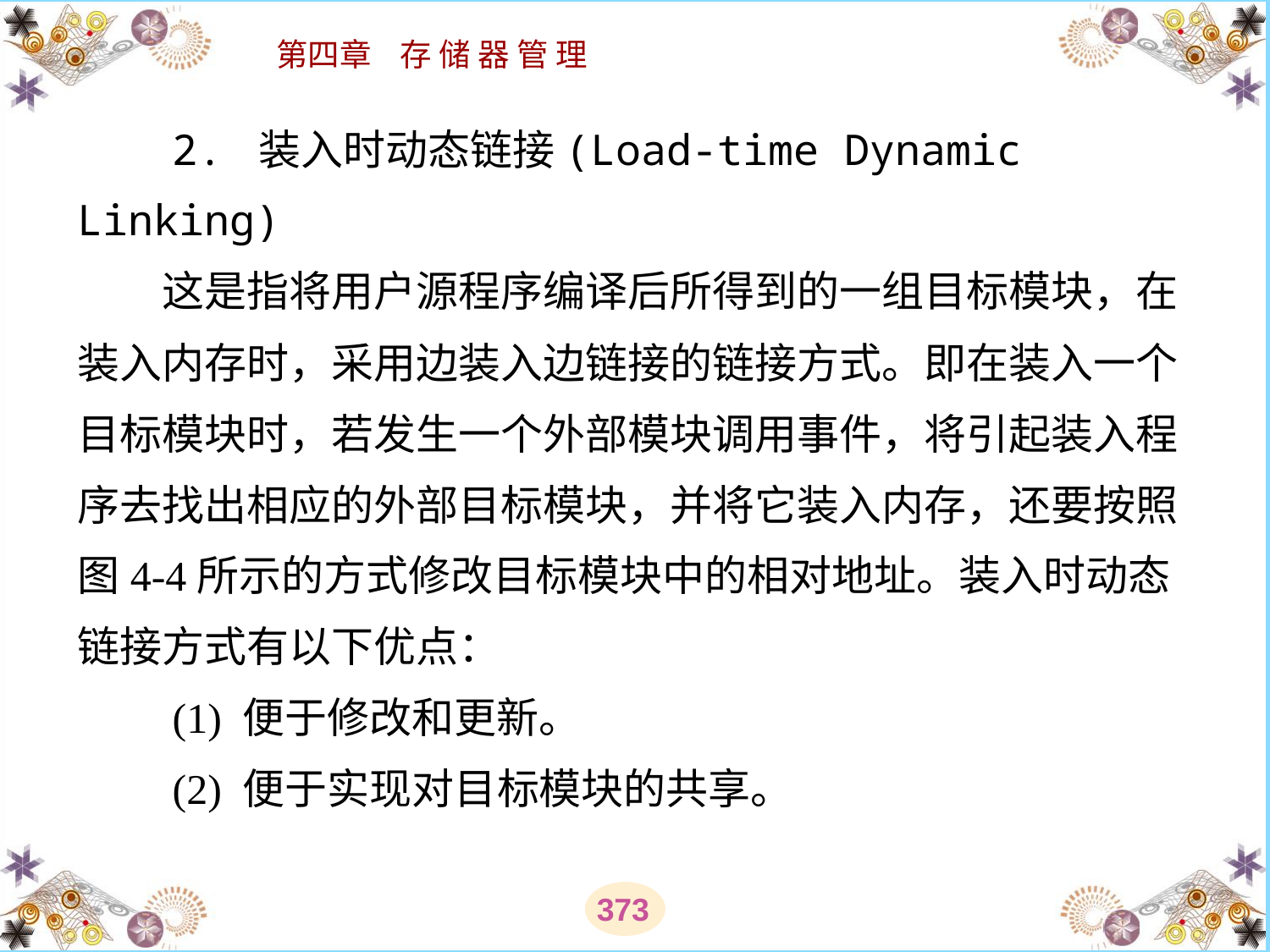

# 2. 装入时动态链接(Load-time Dynamic Linking) 　　这是指将用户源程序编译后所得到的一组目标模块，在装入内存时，采用边装入边链接的链接方式。即在装入一个目标模块时，若发生一个外部模块调用事件，将引起装入程序去找出相应的外部目标模块，并将它装入内存，还要按照图4-4所示的方式修改目标模块中的相对地址。装入时动态链接方式有以下优点： 　　(1) 便于修改和更新。 　　(2) 便于实现对目标模块的共享。